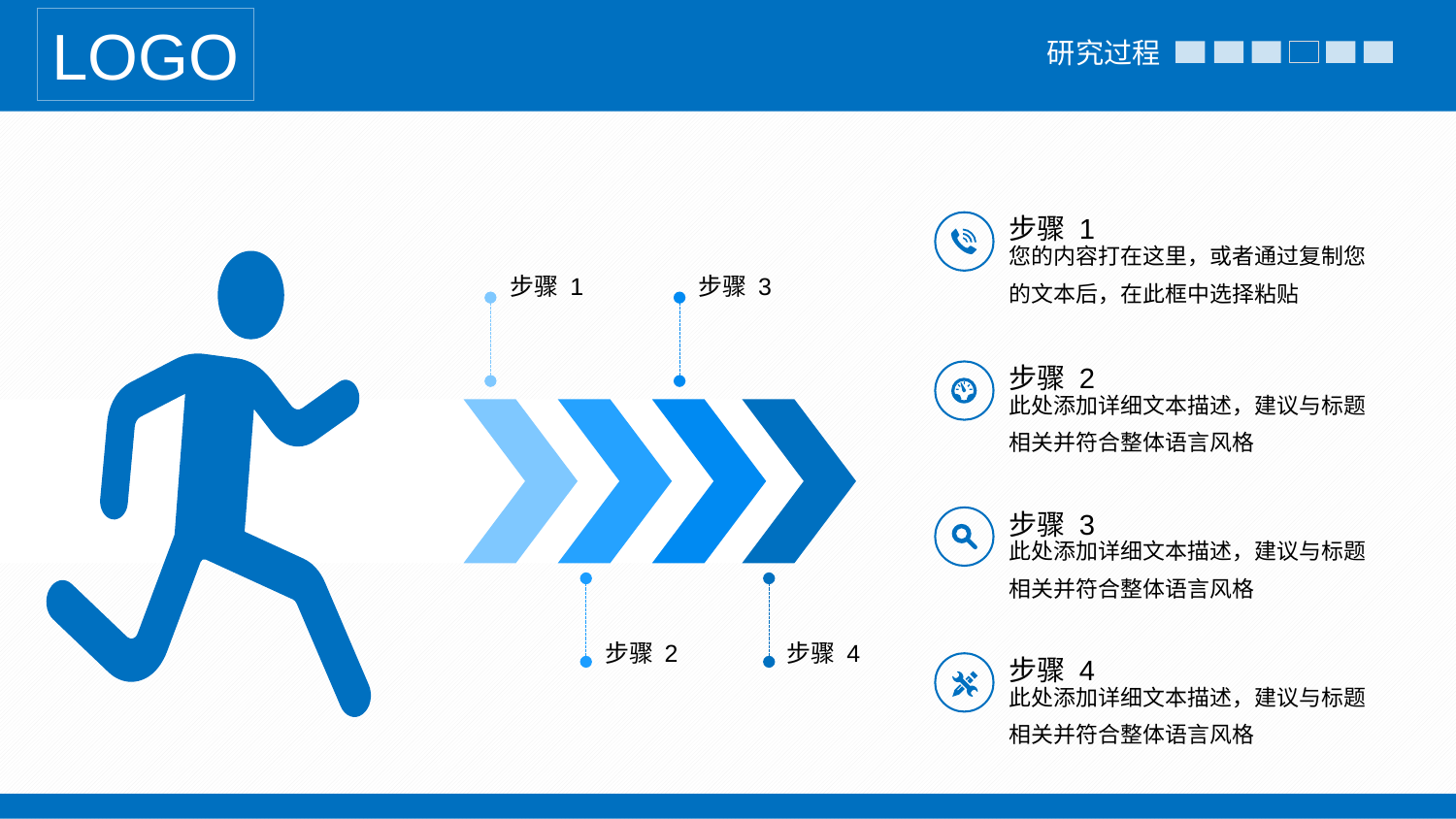

LOGO
步骤 1
您的内容打在这里，或者通过复制您的文本后，在此框中选择粘贴

步骤 1
步骤 3

步骤 2
步骤 4
步骤 2
此处添加详细文本描述，建议与标题相关并符合整体语言风格

步骤 3
此处添加详细文本描述，建议与标题相关并符合整体语言风格

步骤 4
此处添加详细文本描述，建议与标题相关并符合整体语言风格